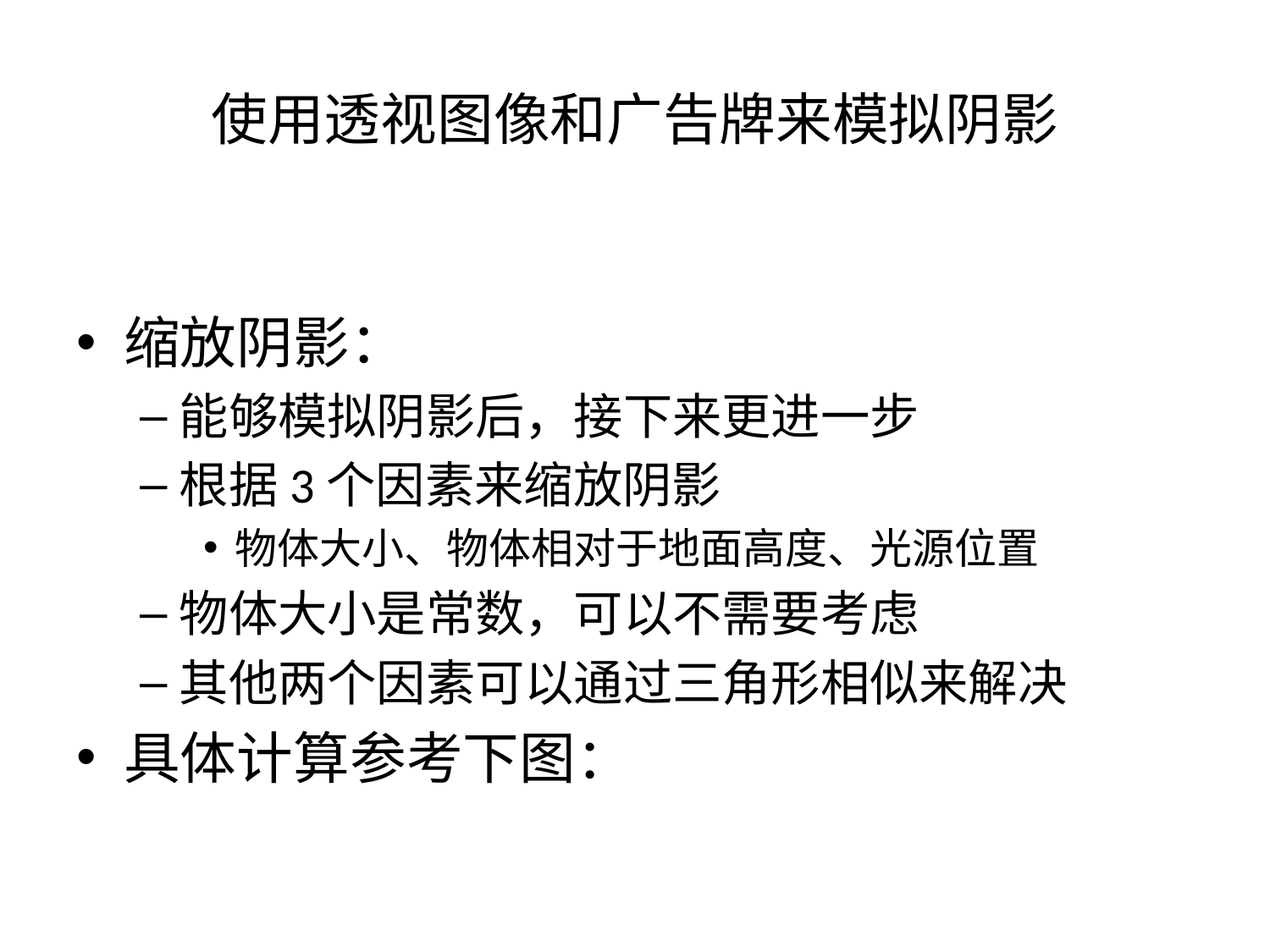

# 使用透视图像和广告牌来模拟阴影

缩放阴影：
能够模拟阴影后，接下来更进一步
根据3个因素来缩放阴影
物体大小、物体相对于地面高度、光源位置
物体大小是常数，可以不需要考虑
其他两个因素可以通过三角形相似来解决
具体计算参考下图：